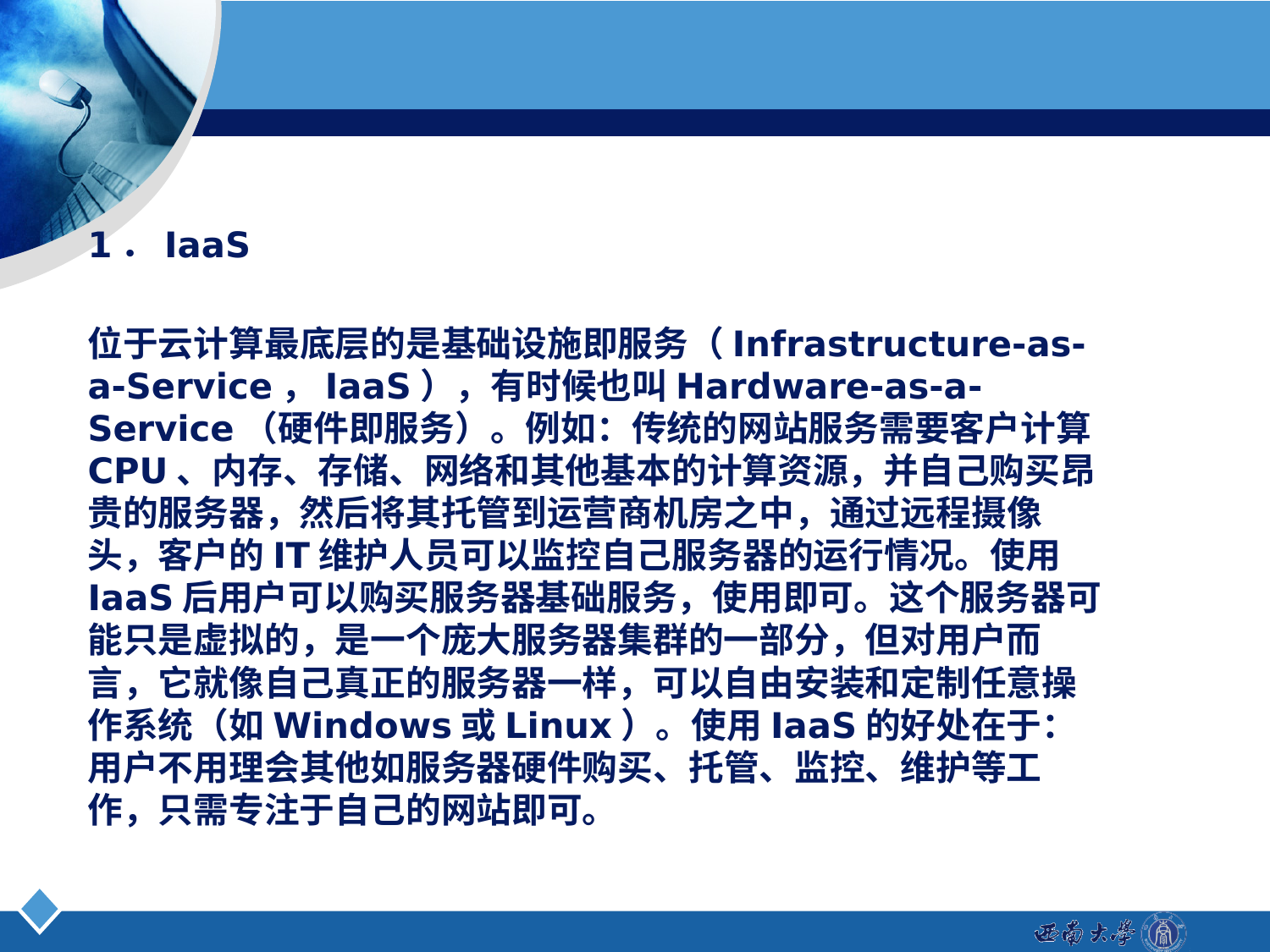

1．IaaS

位于云计算最底层的是基础设施即服务（Infrastructure-as-a-Service，IaaS），有时候也叫Hardware-as-a-Service（硬件即服务）。例如：传统的网站服务需要客户计算CPU、内存、存储、网络和其他基本的计算资源，并自己购买昂贵的服务器，然后将其托管到运营商机房之中，通过远程摄像头，客户的IT维护人员可以监控自己服务器的运行情况。使用IaaS后用户可以购买服务器基础服务，使用即可。这个服务器可能只是虚拟的，是一个庞大服务器集群的一部分，但对用户而言，它就像自己真正的服务器一样，可以自由安装和定制任意操作系统（如Windows或Linux）。使用IaaS的好处在于：用户不用理会其他如服务器硬件购买、托管、监控、维护等工作，只需专注于自己的网站即可。